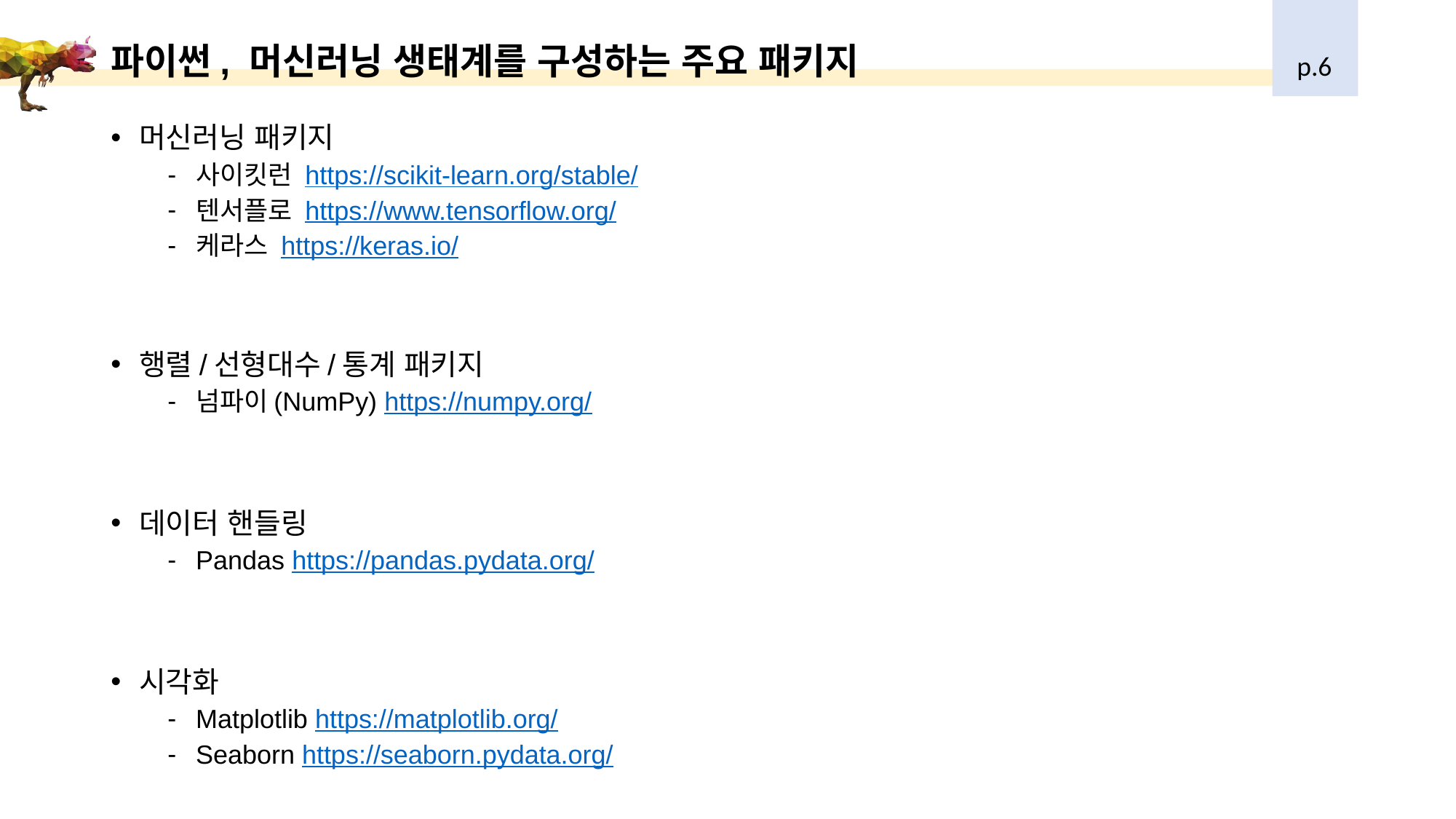

# 파이썬, 머신러닝 생태계를 구성하는 주요 패키지
p.6
머신러닝 패키지
사이킷런 https://scikit-learn.org/stable/
텐서플로 https://www.tensorflow.org/
케라스 https://keras.io/

행렬/선형대수/통계 패키지
넘파이(NumPy) https://numpy.org/

데이터 핸들링
Pandas https://pandas.pydata.org/

시각화
Matplotlib https://matplotlib.org/
Seaborn https://seaborn.pydata.org/